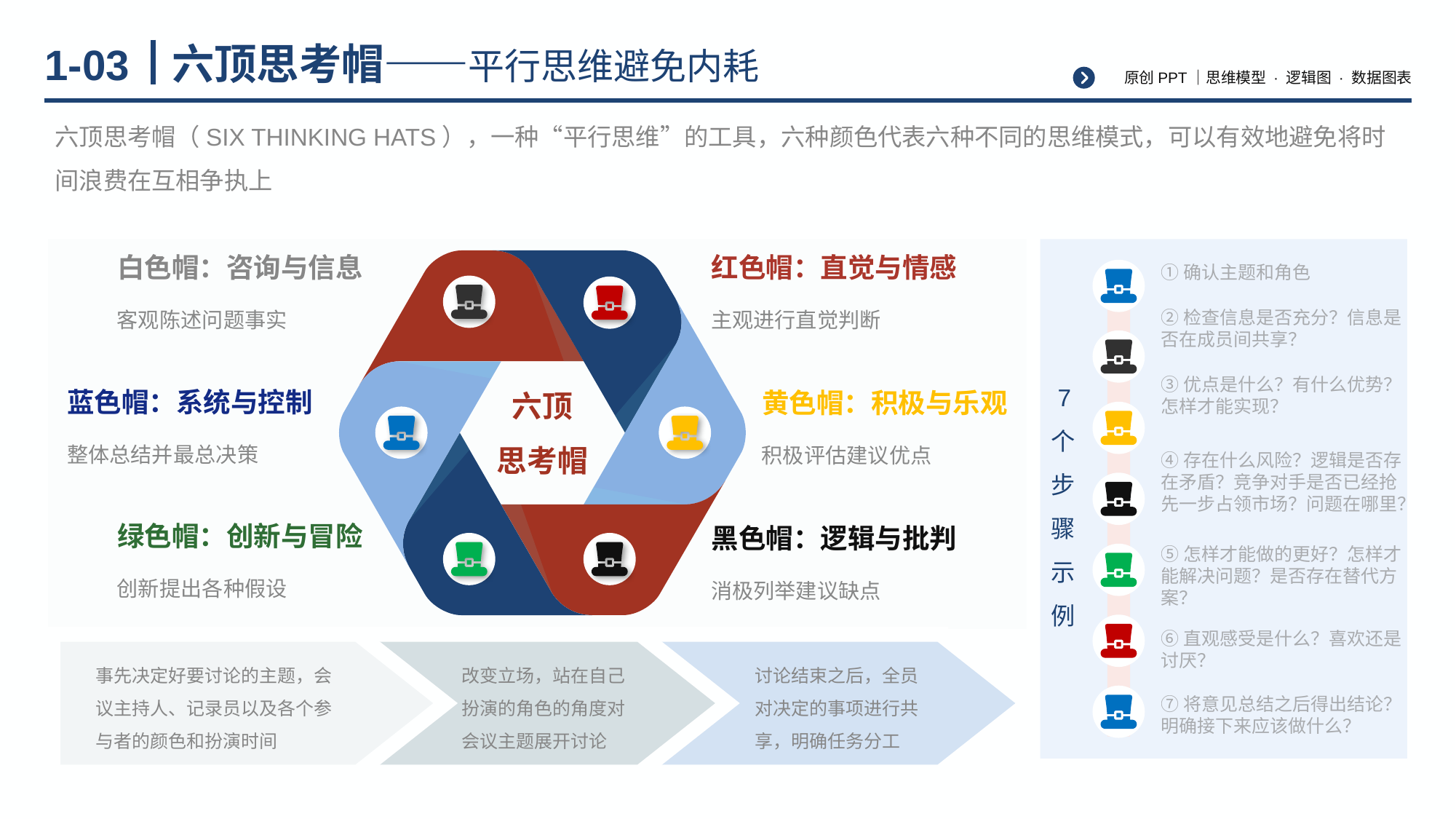

# 六顶思考帽——平行思维避免内耗
1-03
六顶思考帽（SIX THINKING HATS），一种“平行思维”的工具，六种颜色代表六种不同的思维模式，可以有效地避免将时间浪费在互相争执上

①确认主题和角色
白色帽：咨询与信息

红色帽：直觉与情感

②检查信息是否充分？信息是否在成员间共享？
客观陈述问题事实
主观进行直觉判断

③优点是什么？有什么优势？怎样才能实现？
六顶
思考帽
 7个步骤
示例
蓝色帽：系统与控制
黄色帽：积极与乐观

④存在什么风险？逻辑是否存在矛盾？竞争对手是否已经抢先一步占领市场？问题在哪里？
整体总结并最总决策
积极评估建议优点

绿色帽：创新与冒险
黑色帽：逻辑与批判
⑤怎样才能做的更好？怎样才能解决问题？是否存在替代方案？

创新提出各种假设
消极列举建议缺点
⑥直观感受是什么？喜欢还是讨厌？

事先决定好要讨论的主题，会议主持人、记录员以及各个参与者的颜色和扮演时间
改变立场，站在自己扮演的角色的角度对会议主题展开讨论
讨论结束之后，全员对决定的事项进行共享，明确任务分工
⑦将意见总结之后得出结论？明确接下来应该做什么？